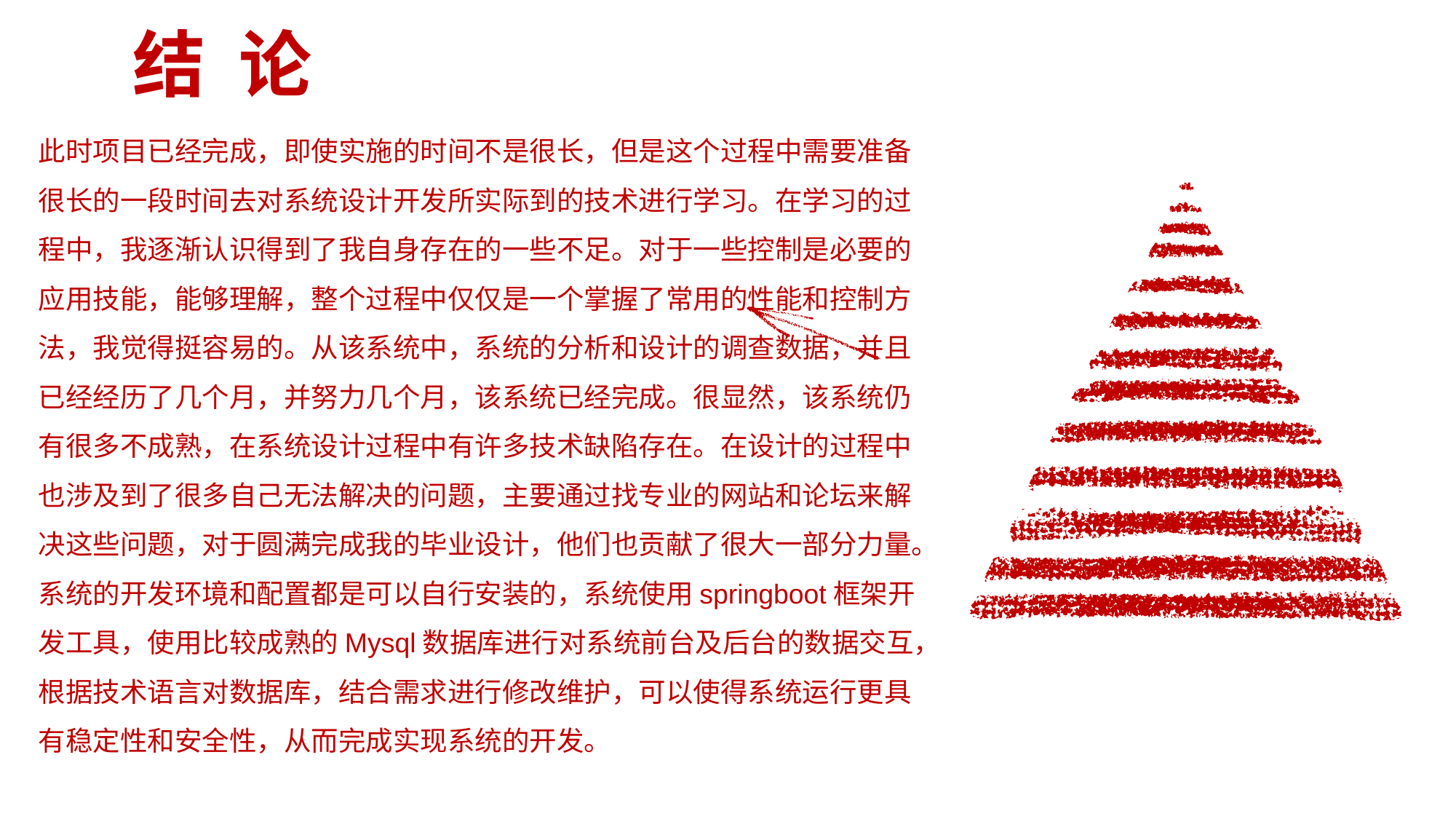

结  论
此时项目已经完成，即使实施的时间不是很长，但是这个过程中需要准备很长的一段时间去对系统设计开发所实际到的技术进行学习。在学习的过程中，我逐渐认识得到了我自身存在的一些不足。对于一些控制是必要的应用技能，能够理解，整个过程中仅仅是一个掌握了常用的性能和控制方法，我觉得挺容易的。从该系统中，系统的分析和设计的调查数据，并且已经经历了几个月，并努力几个月，该系统已经完成。很显然，该系统仍有很多不成熟，在系统设计过程中有许多技术缺陷存在。在设计的过程中也涉及到了很多自己无法解决的问题，主要通过找专业的网站和论坛来解决这些问题，对于圆满完成我的毕业设计，他们也贡献了很大一部分力量。系统的开发环境和配置都是可以自行安装的，系统使用springboot框架开发工具，使用比较成熟的Mysql数据库进行对系统前台及后台的数据交互，根据技术语言对数据库，结合需求进行修改维护，可以使得系统运行更具有稳定性和安全性，从而完成实现系统的开发。